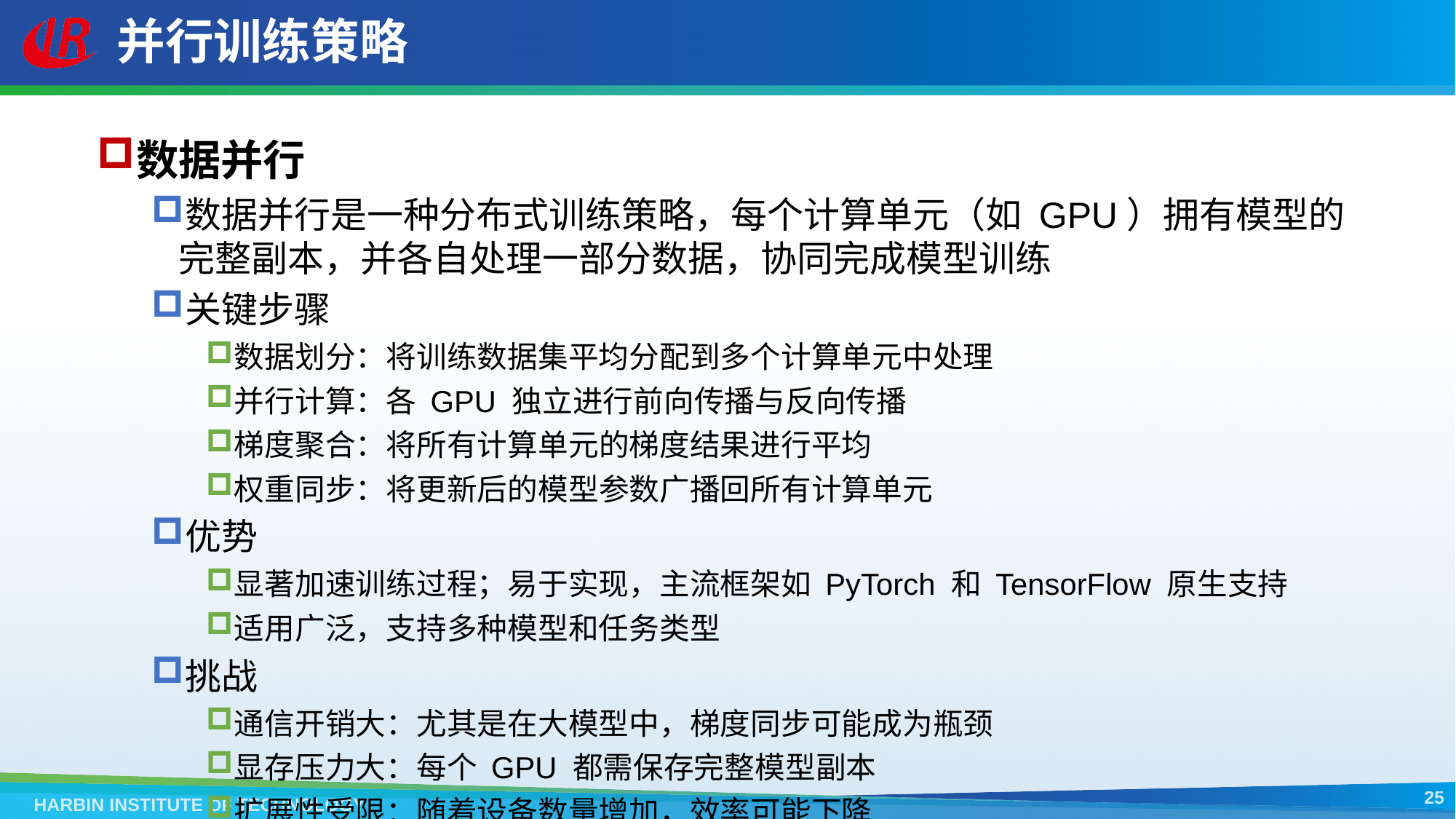

# 并行训练策略
数据并行
数据并行是一种分布式训练策略，每个计算单元（如 GPU）拥有模型的完整副本，并各自处理一部分数据，协同完成模型训练
关键步骤
数据划分：将训练数据集平均分配到多个计算单元中处理
并行计算：各 GPU 独立进行前向传播与反向传播
梯度聚合：将所有计算单元的梯度结果进行平均
权重同步：将更新后的模型参数广播回所有计算单元
优势
显著加速训练过程；易于实现，主流框架如 PyTorch 和 TensorFlow 原生支持
适用广泛，支持多种模型和任务类型
挑战
通信开销大：尤其是在大模型中，梯度同步可能成为瓶颈
显存压力大：每个 GPU 都需保存完整模型副本
扩展性受限：随着设备数量增加，效率可能下降
25
HARBIN INSTITUTE OF TECHNOLOGY